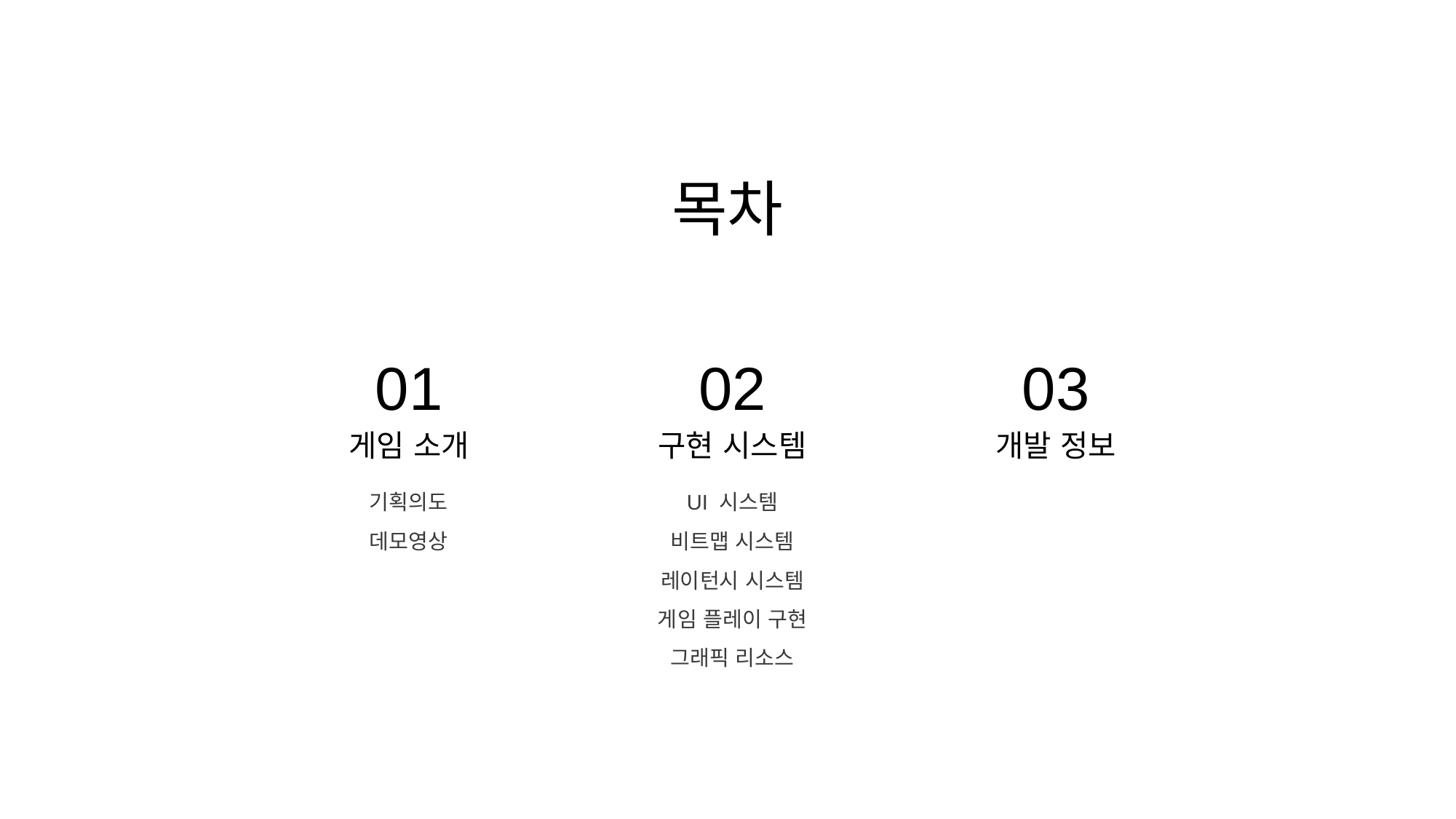

목차
01
게임 소개
02
구현 시스템
03
개발 정보
기획의도
UI 시스템
데모영상
비트맵 시스템
레이턴시 시스템
게임 플레이 구현
그래픽 리소스